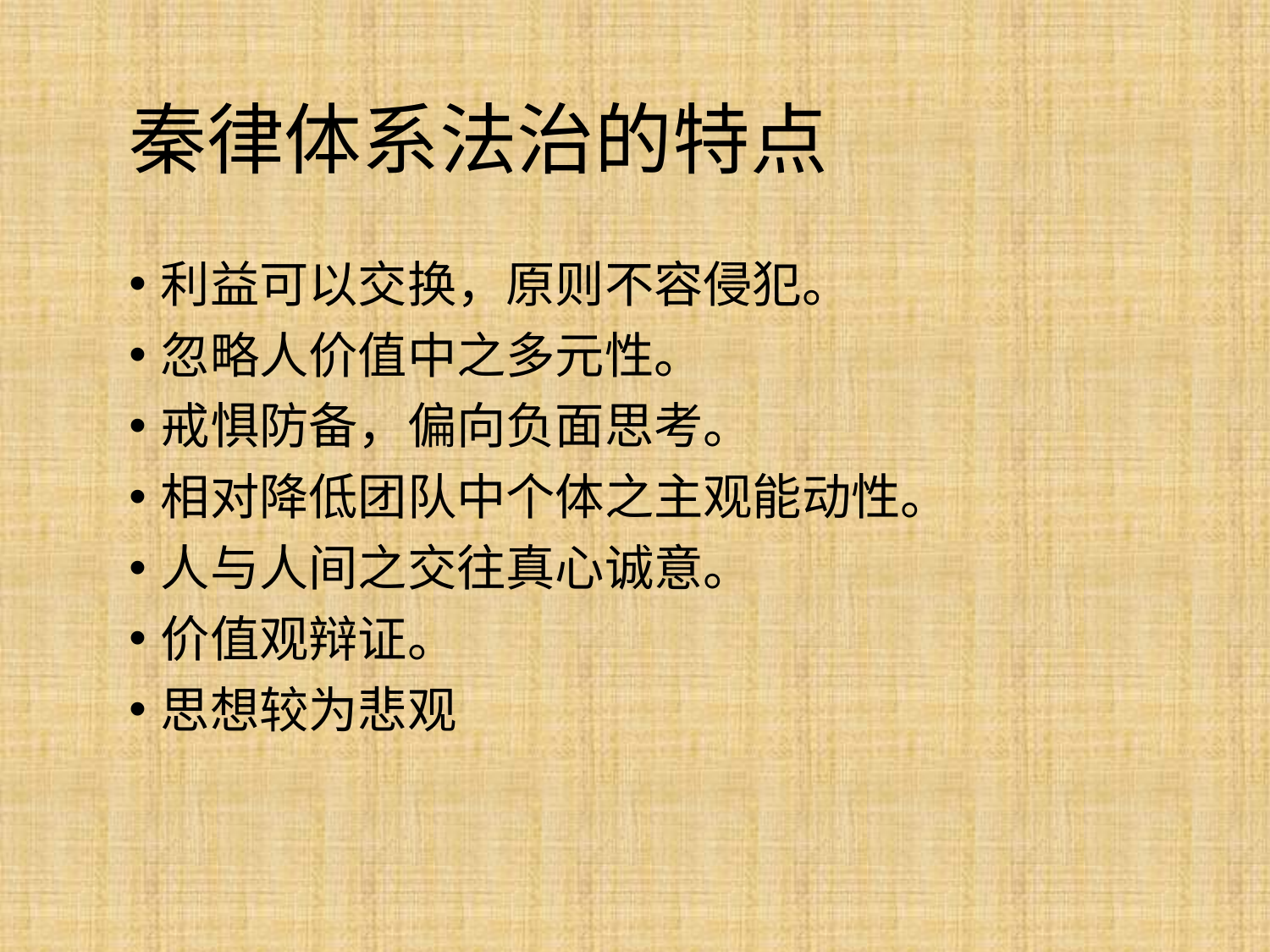

# 秦律体系法治的特点
利益可以交换，原则不容侵犯。
忽略人价值中之多元性。
戒惧防备，偏向负面思考。
相对降低团队中个体之主观能动性。
人与人间之交往真心诚意。
价值观辩证。
思想较为悲观